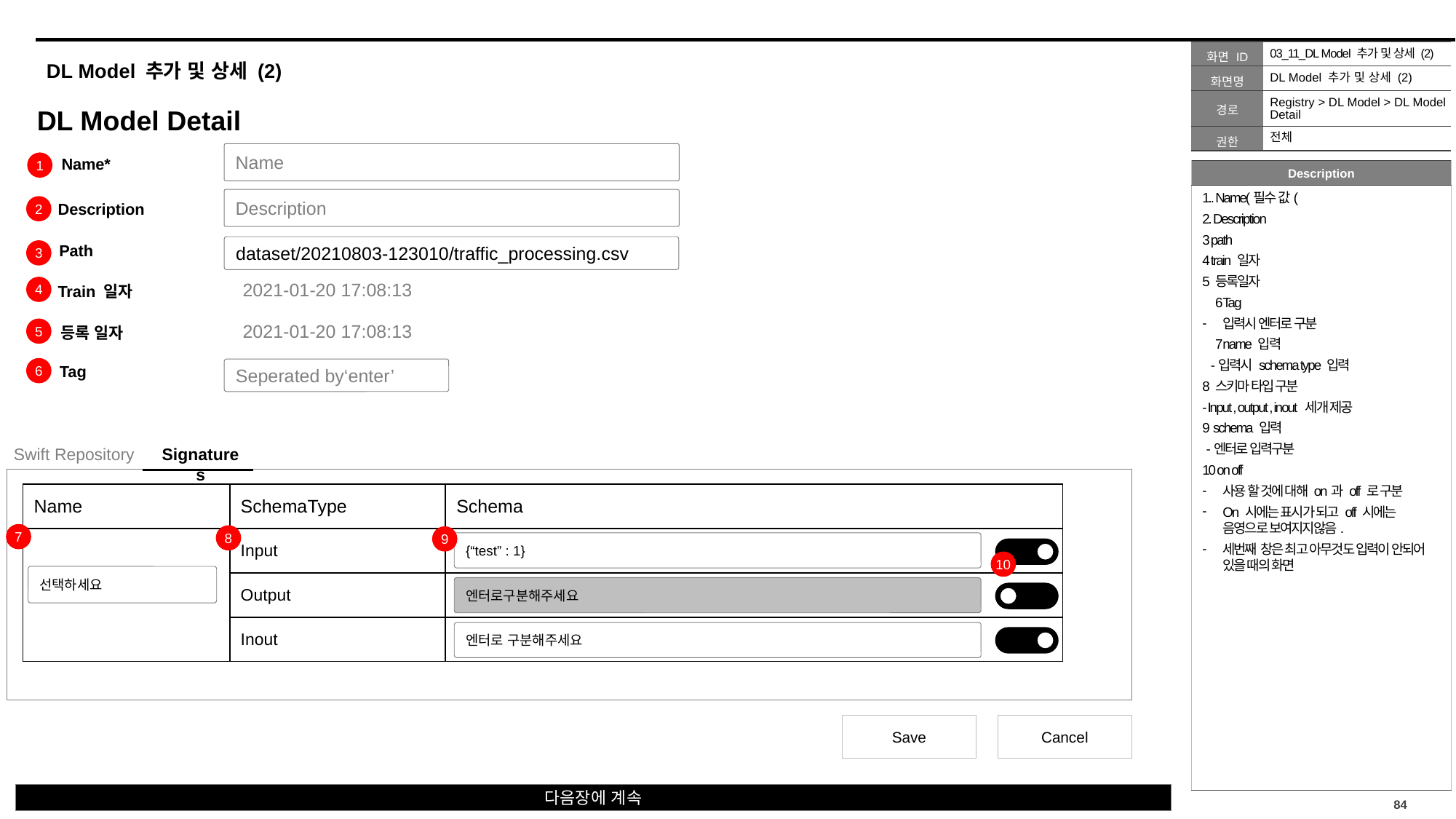

03_11_DL Model 추가 및 상세 (2)
# DL Model 추가 및 상세 (2)
DL Model 추가 및 상세 (2)
Registry > DL Model > DL Model Detail
DL Model Detail
전체

Name
Name*
1
1.. Name(필수 값(
2. Description
3 path
4 train 일자
5 등록일자
Tag
입력시 엔터로 구분
name 입력
   -입력시 schema type 입력
8 스키마 타입 구분
- Input , output , inout  세개 제공
9  schema 입력
 -엔터로 입력구분
10 on off
사용 할 것에 대해 on과 off 로 구분
On 시에는 표시가 되고 off 시에는 음영으로 보여지지않음.
세번째  창은 최고 아무것도 입력이 안되어 있을 때의 화면

Description
Description
2
Path
dataset/20210803-123010/traffic_processing.csv
3
2021-01-20 17:08:13
Train 일자
4
2021-01-20 17:08:13
등록 일자
5
Tag
6
Seperated by‘enter’
Swift Repository
Signatures

| Name | SchemaType | Schema |
| --- | --- | --- |
|  | Input |  |
|  | Output |  |
|  | Inout |  |
7
8
9
{“test” : 1}

10
선택하세요
엔터로구분해주세요

엔터로 구분해주세요

Save
Cancel
다음장에 계속